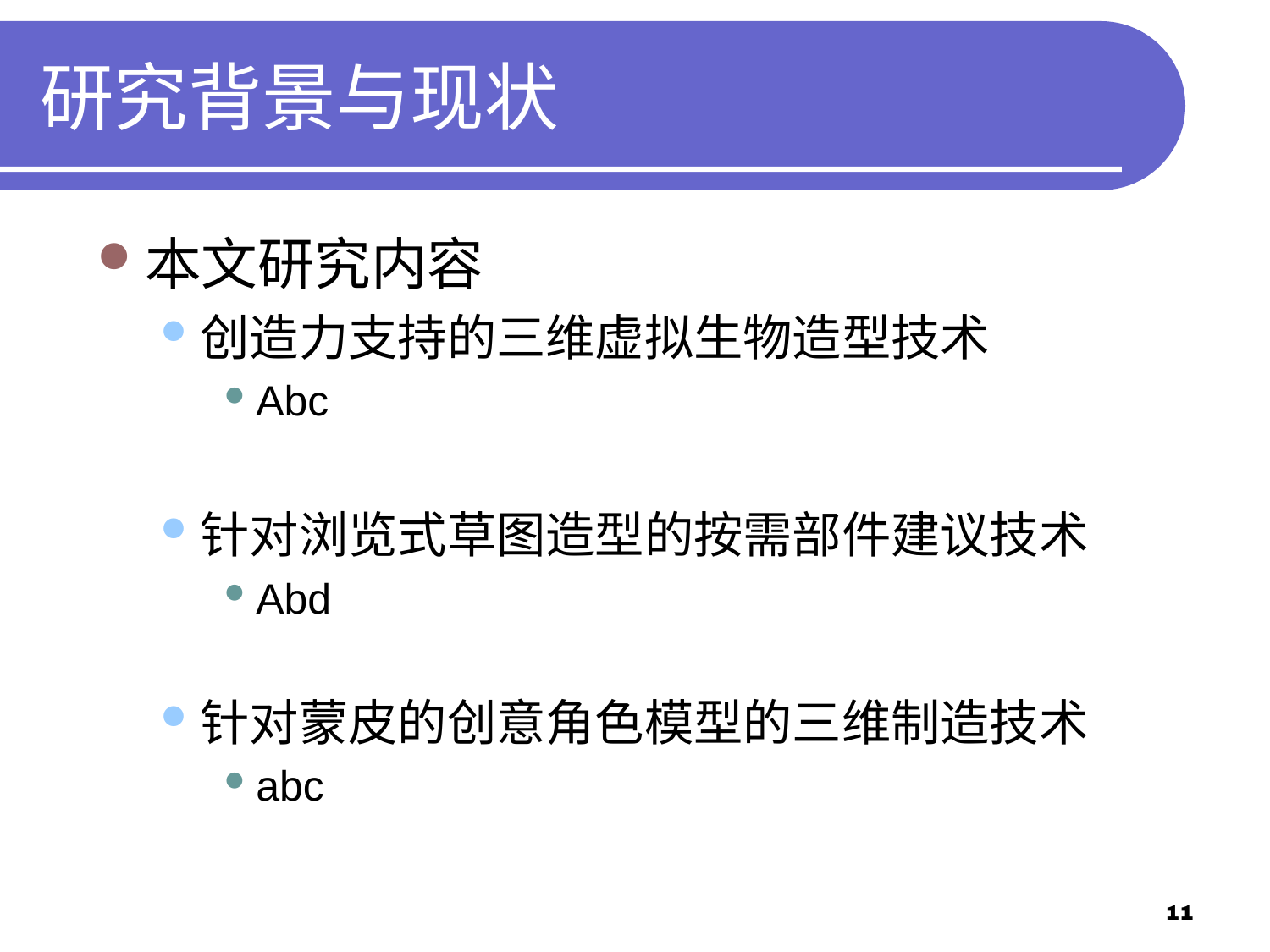

# 研究背景与现状
本文研究内容
创造力支持的三维虚拟生物造型技术
Abc

针对浏览式草图造型的按需部件建议技术
Abd

针对蒙皮的创意角色模型的三维制造技术
abc
11